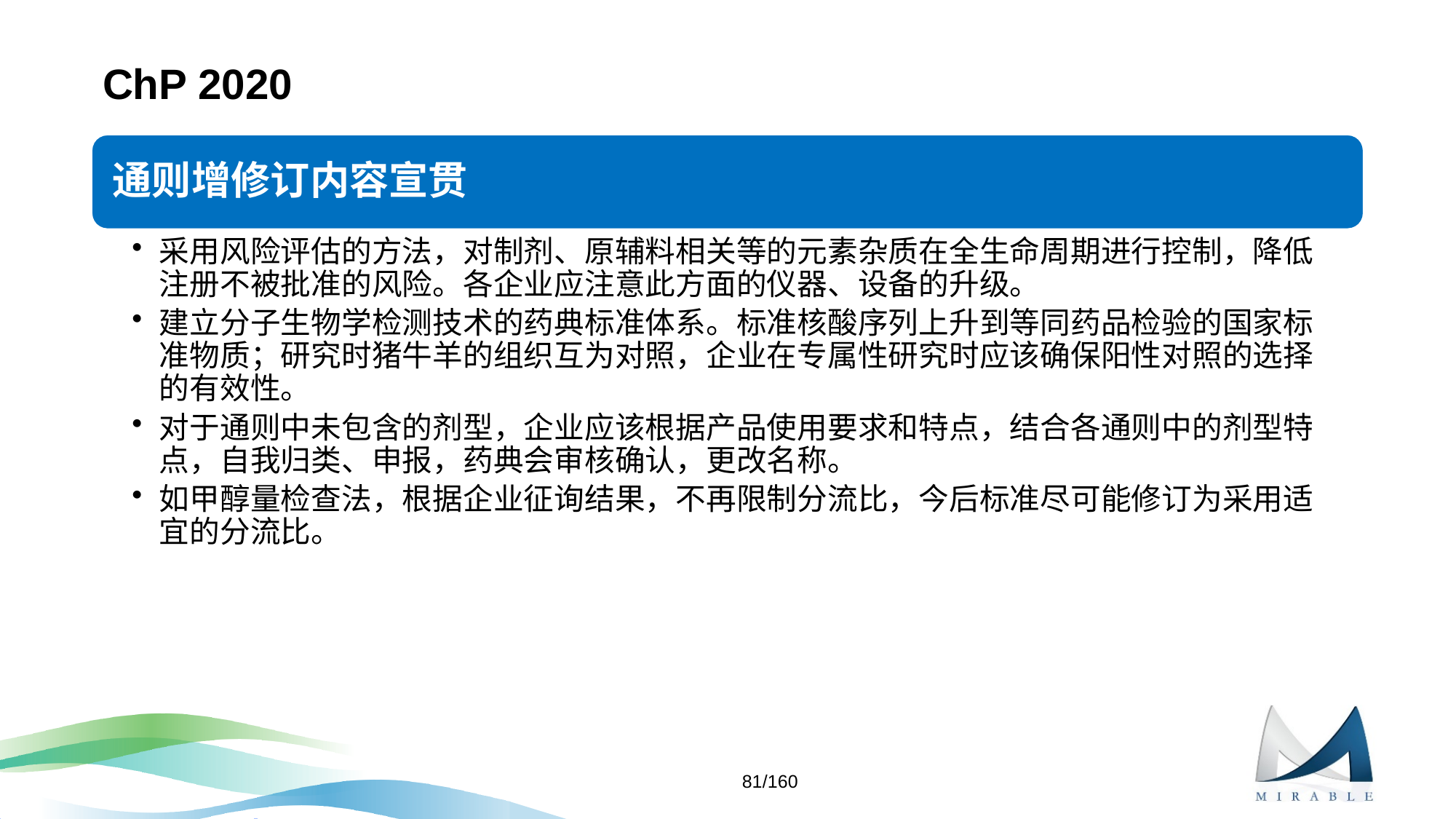

# ChP 2020
通则增修订内容宣贯
采用风险评估的方法，对制剂、原辅料相关等的元素杂质在全生命周期进行控制，降低注册不被批准的风险。各企业应注意此方面的仪器、设备的升级。
建立分子生物学检测技术的药典标准体系。标准核酸序列上升到等同药品检验的国家标准物质；研究时猪牛羊的组织互为对照，企业在专属性研究时应该确保阳性对照的选择的有效性。
对于通则中未包含的剂型，企业应该根据产品使用要求和特点，结合各通则中的剂型特点，自我归类、申报，药典会审核确认，更改名称。
如甲醇量检查法，根据企业征询结果，不再限制分流比，今后标准尽可能修订为采用适宜的分流比。
81/160